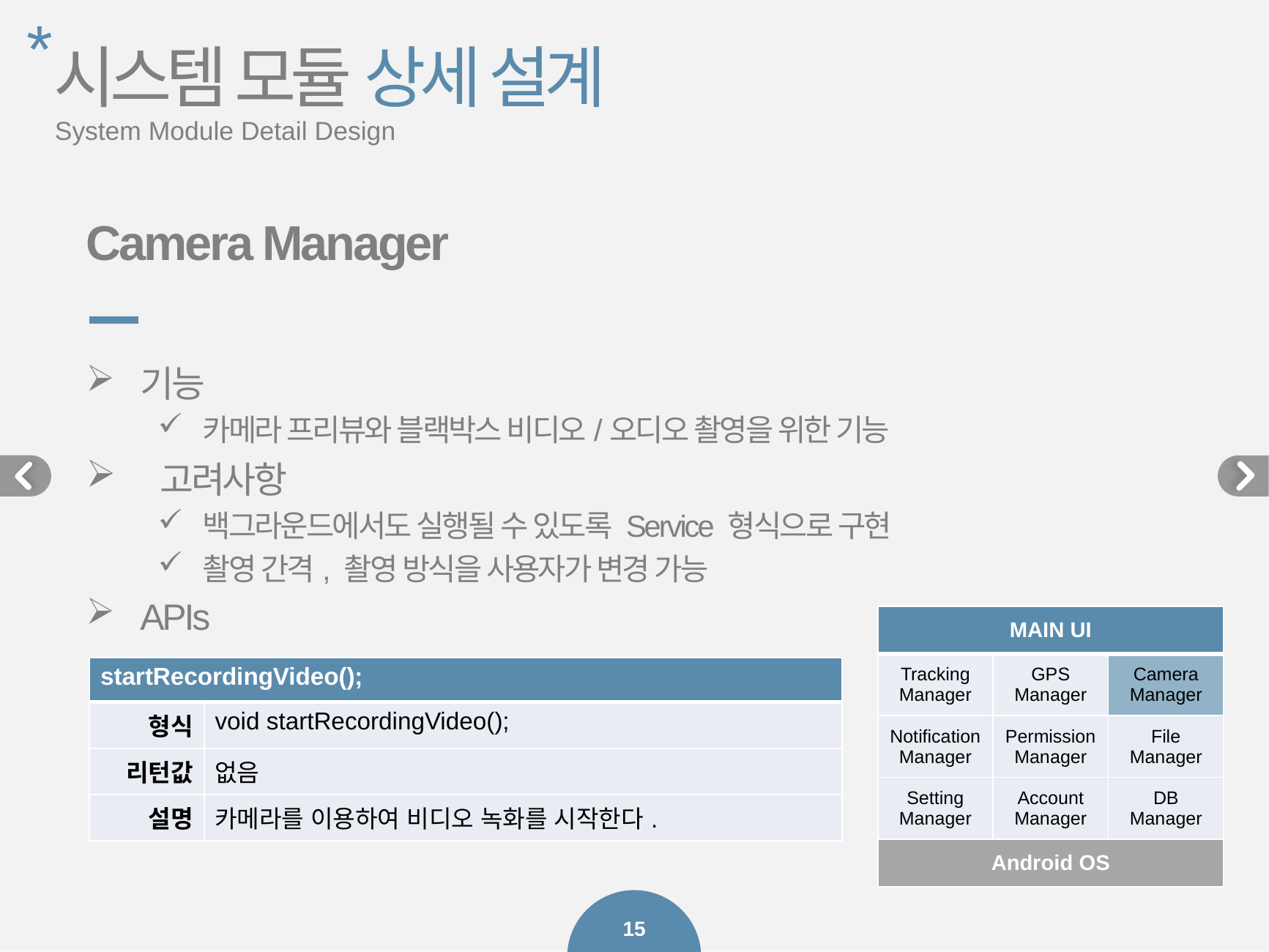

*
시스템 모듈 상세 설계
System Module Detail Design
Camera Manager
기능
카메라 프리뷰와 블랙박스 비디오/오디오 촬영을 위한 기능
 고려사항
백그라운드에서도 실행될 수 있도록 Service 형식으로 구현
촬영 간격, 촬영 방식을 사용자가 변경 가능
APIs

| MAIN UI |  |  |
| --- | --- | --- |
| Tracking Manager | GPS Manager | Camera Manager |
| Notification Manager | Permission Manager | File Manager |
| Setting Manager | Account Manager | DB Manager |
| Android OS |  |  |
| startRecordingVideo(); |  |
| --- | --- |
| 형식 | void startRecordingVideo(); |
| 리턴값 | 없음 |
| 설명 | 카메라를 이용하여 비디오 녹화를 시작한다. |